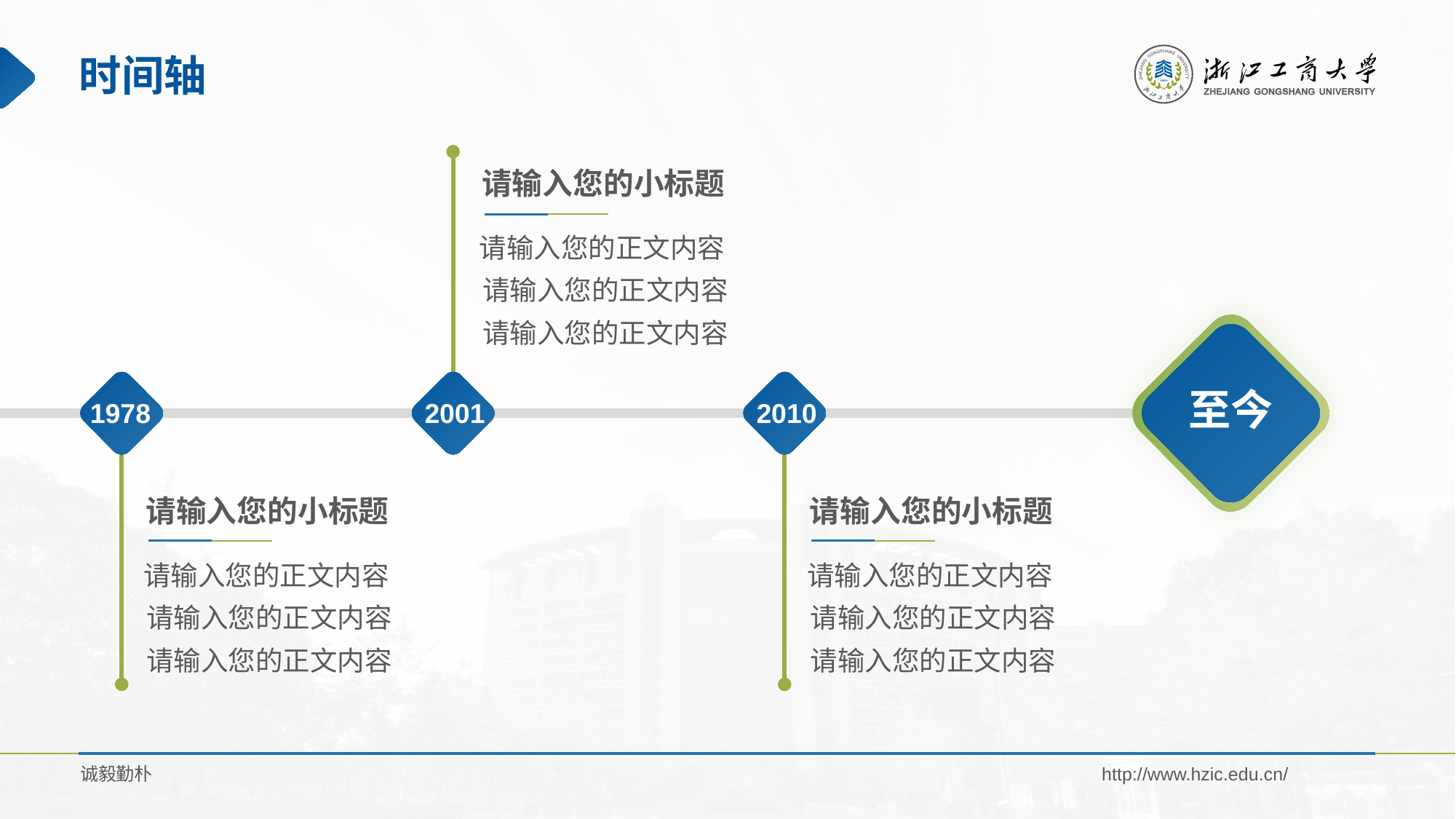

# 时间轴
请输入您的小标题
请输入您的正文内容
请输入您的正文内容
请输入您的正文内容

至今

1978
2001
2010
请输入您的小标题
请输入您的小标题
请输入您的正文内容
请输入您的正文内容
请输入您的正文内容
请输入您的正文内容
请输入您的正文内容
请输入您的正文内容